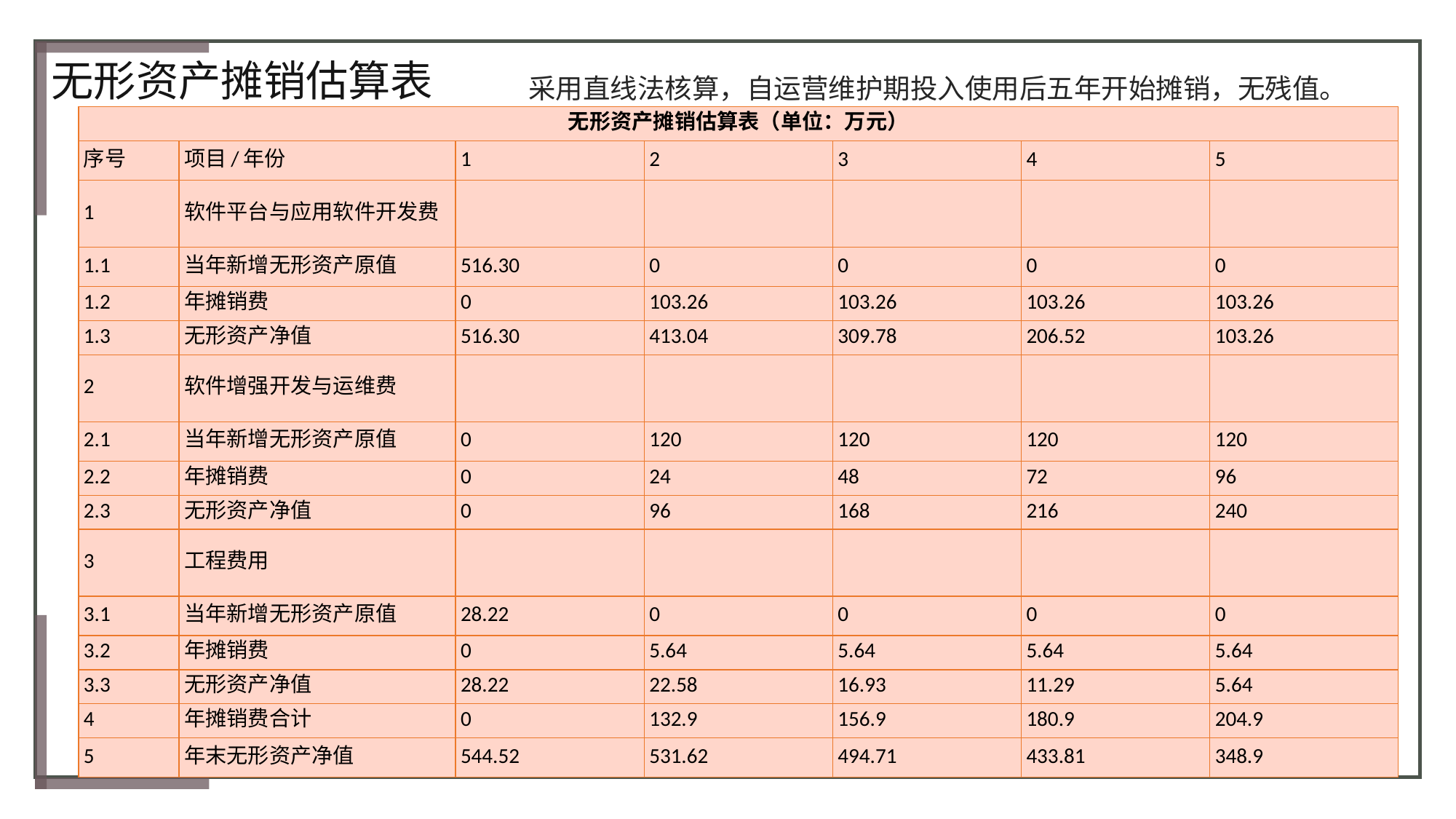

无形资产摊销估算表
采用直线法核算，自运营维护期投入使用后五年开始摊销，无残值。
| 无形资产摊销估算表（单位：万元） |  |  |  |  |  |  |
| --- | --- | --- | --- | --- | --- | --- |
| 序号 | 项目/年份 | 1 | 2 | 3 | 4 | 5 |
| 1 | 软件平台与应用软件开发费 |  |  |  |  |  |
| 1.1 | 当年新增无形资产原值 | 516.30 | 0 | 0 | 0 | 0 |
| 1.2 | 年摊销费 | 0 | 103.26 | 103.26 | 103.26 | 103.26 |
| 1.3 | 无形资产净值 | 516.30 | 413.04 | 309.78 | 206.52 | 103.26 |
| 2 | 软件增强开发与运维费 |  |  |  |  |  |
| 2.1 | 当年新增无形资产原值 | 0 | 120 | 120 | 120 | 120 |
| 2.2 | 年摊销费 | 0 | 24 | 48 | 72 | 96 |
| 2.3 | 无形资产净值 | 0 | 96 | 168 | 216 | 240 |
| 3 | 工程费用 |  |  |  |  |  |
| 3.1 | 当年新增无形资产原值 | 28.22 | 0 | 0 | 0 | 0 |
| 3.2 | 年摊销费 | 0 | 5.64 | 5.64 | 5.64 | 5.64 |
| 3.3 | 无形资产净值 | 28.22 | 22.58 | 16.93 | 11.29 | 5.64 |
| 4 | 年摊销费合计 | 0 | 132.9 | 156.9 | 180.9 | 204.9 |
| 5 | 年末无形资产净值 | 544.52 | 531.62 | 494.71 | 433.81 | 348.9 |